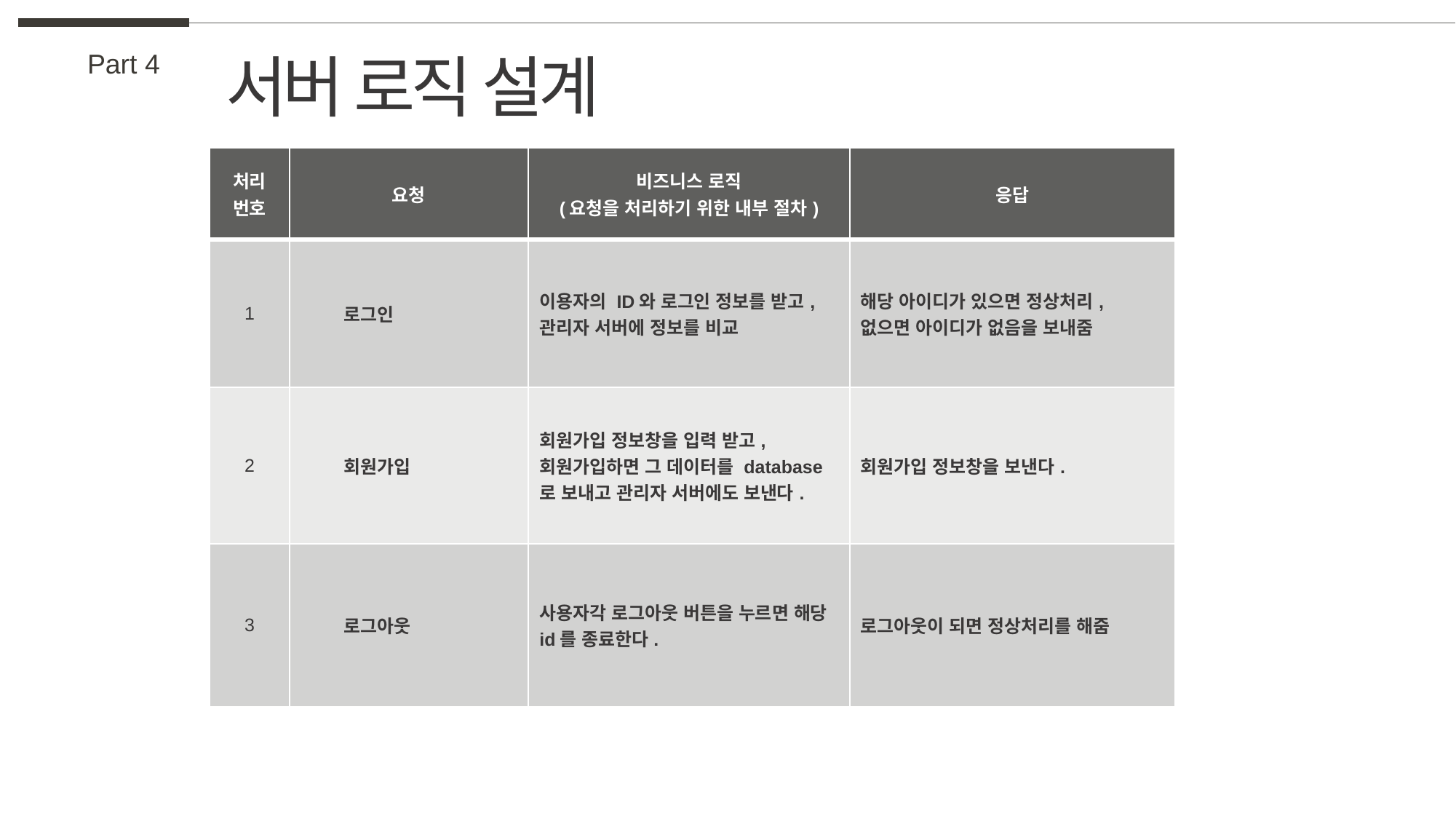

서버 로직 설계
Part 4
| 처리 번호 | 요청 | 비즈니스 로직 (요청을 처리하기 위한 내부 절차) | 응답 |
| --- | --- | --- | --- |
| 1 | 로그인 | 이용자의 ID와 로그인 정보를 받고, 관리자 서버에 정보를 비교 | 해당 아이디가 있으면 정상처리, 없으면 아이디가 없음을 보내줌 |
| 2 | 회원가입 | 회원가입 정보창을 입력 받고, 회원가입하면 그 데이터를 database로 보내고 관리자 서버에도 보낸다. | 회원가입 정보창을 보낸다. |
| 3 | 로그아웃 | 사용자각 로그아웃 버튼을 누르면 해당 id를 종료한다. | 로그아웃이 되면 정상처리를 해줌 |